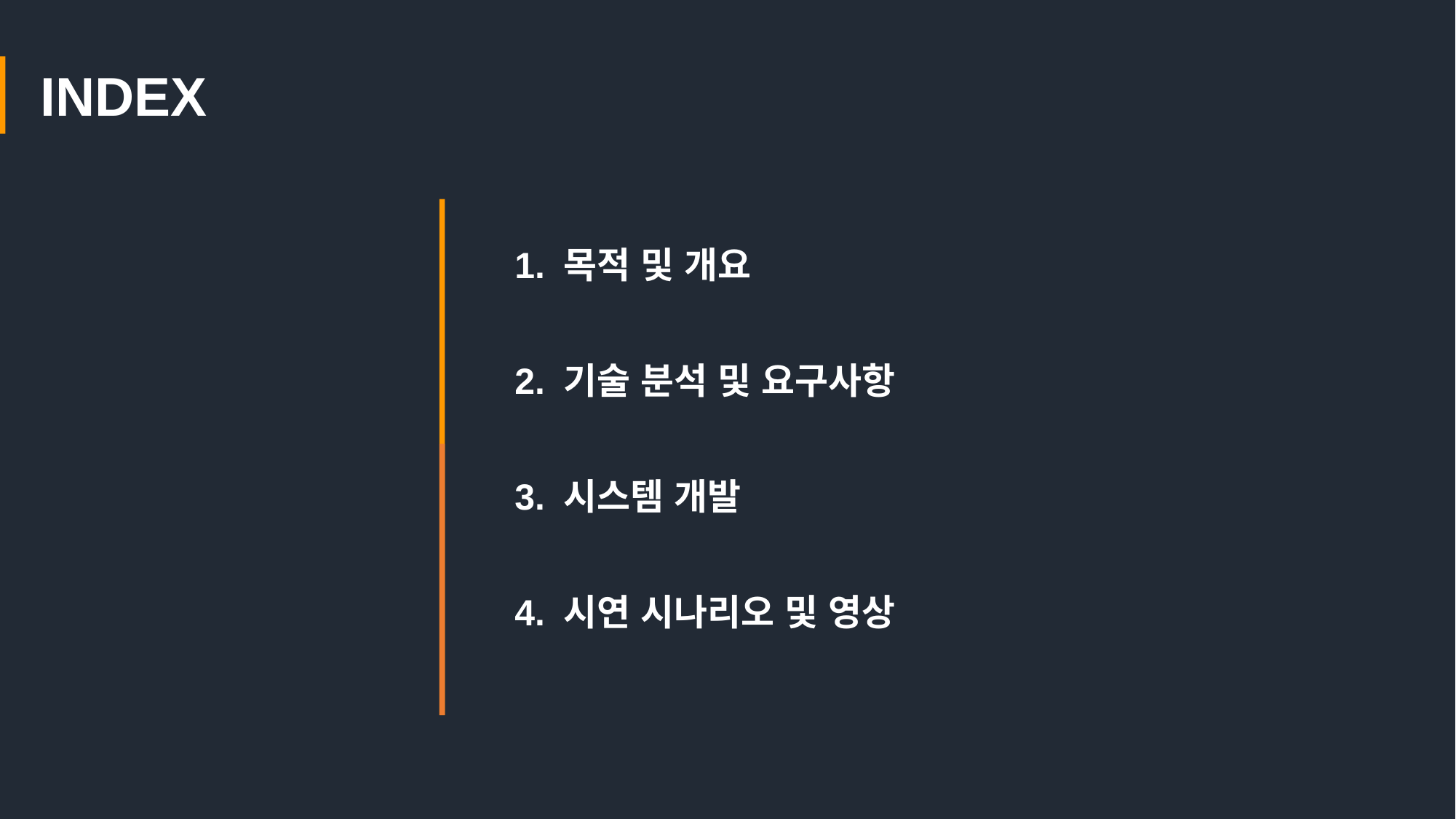

INDEX

1. 목적 및 개요
2. 기술 분석 및 요구사항

3. 시스템 개발
4. 시연 시나리오 및 영상